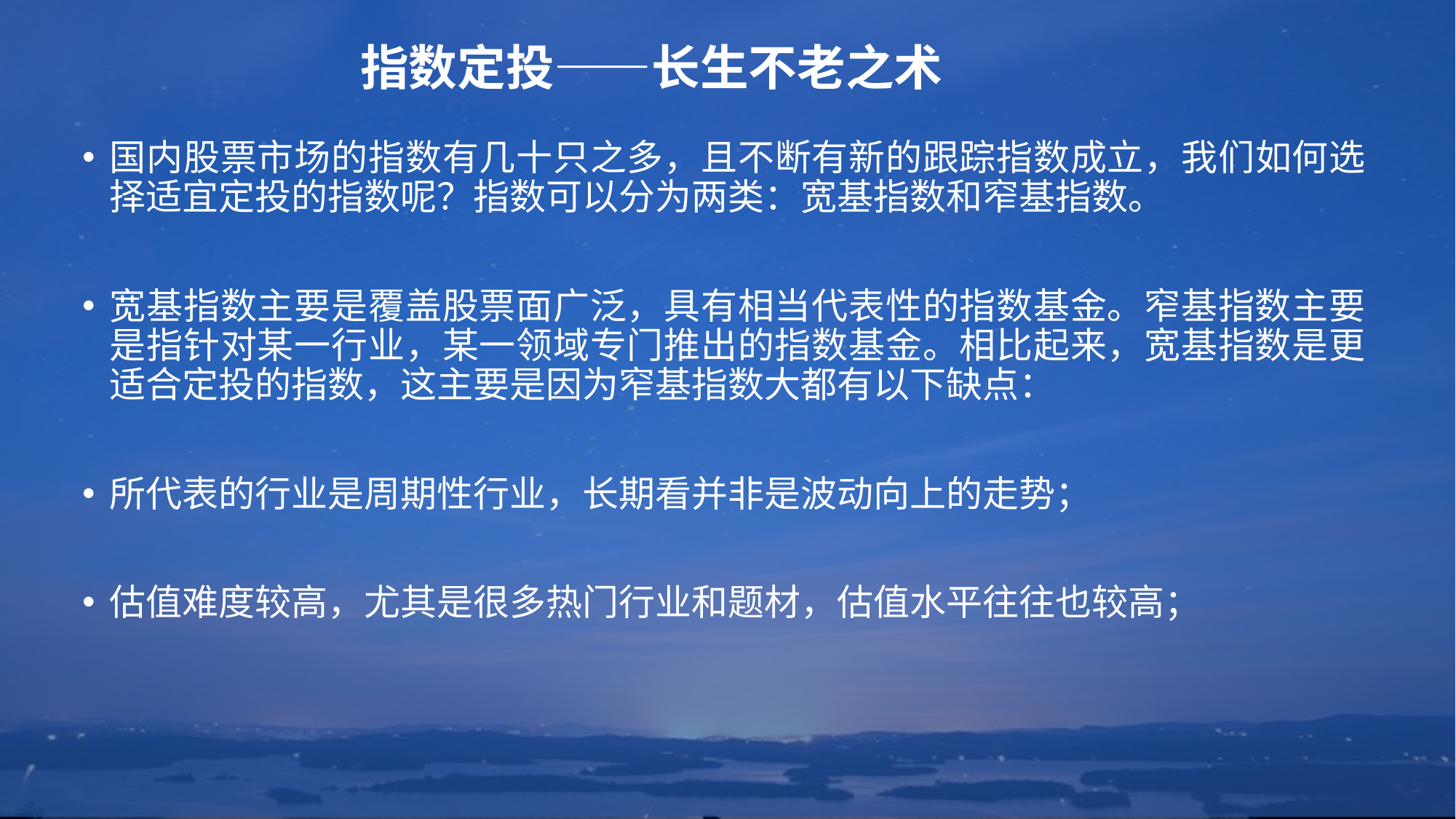

# 指数定投——长生不老之术
国内股票市场的指数有几十只之多，且不断有新的跟踪指数成立，我们如何选择适宜定投的指数呢？指数可以分为两类：宽基指数和窄基指数。

宽基指数主要是覆盖股票面广泛，具有相当代表性的指数基金。窄基指数主要是指针对某一行业，某一领域专门推出的指数基金。相比起来，宽基指数是更适合定投的指数，这主要是因为窄基指数大都有以下缺点：

所代表的行业是周期性行业，长期看并非是波动向上的走势；

估值难度较高，尤其是很多热门行业和题材，估值水平往往也较高；